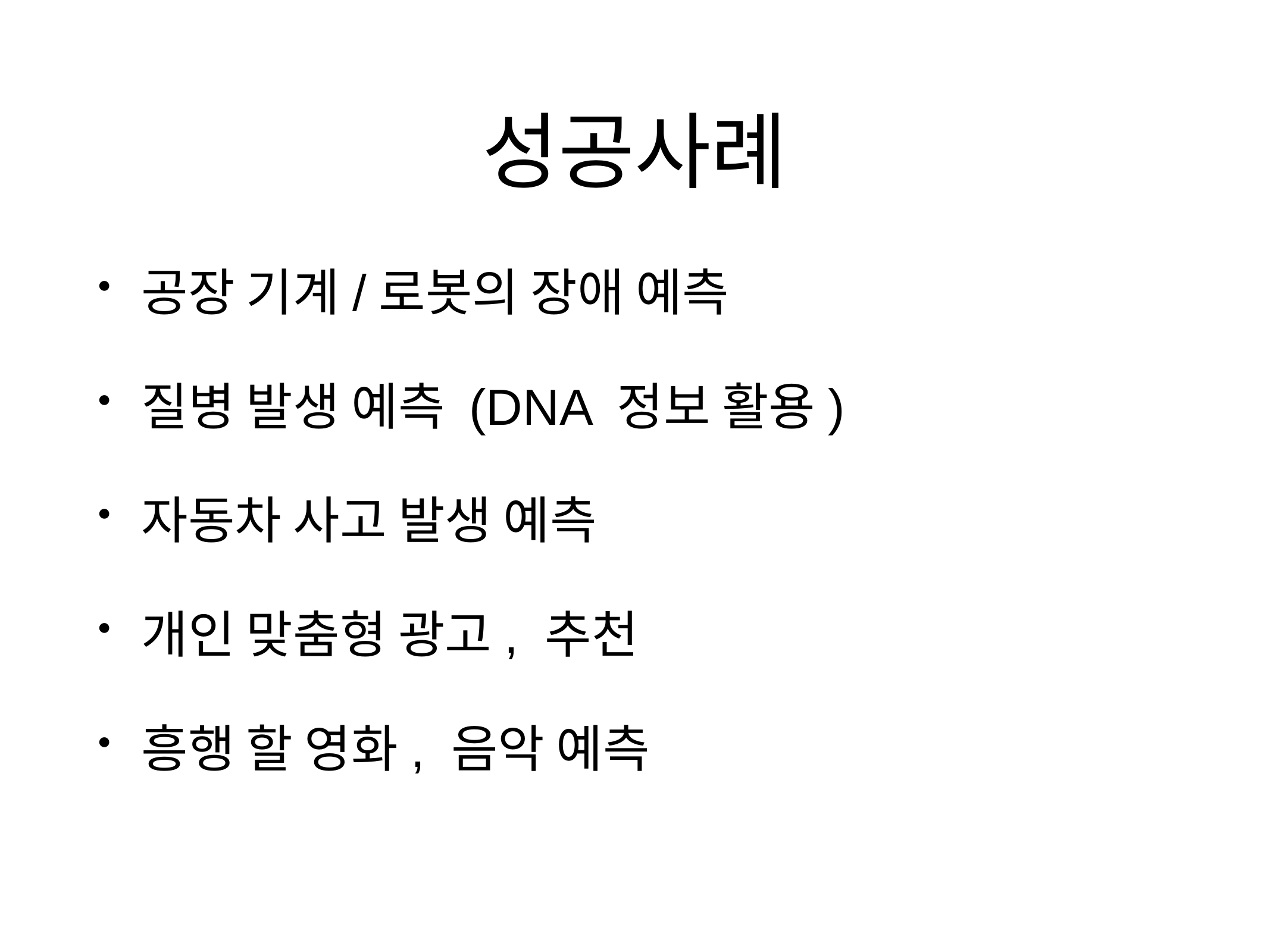

# 성공사례
공장 기계/로봇의 장애 예측
질병 발생 예측 (DNA 정보 활용)
자동차 사고 발생 예측
개인 맞춤형 광고, 추천
흥행 할 영화, 음악 예측
25